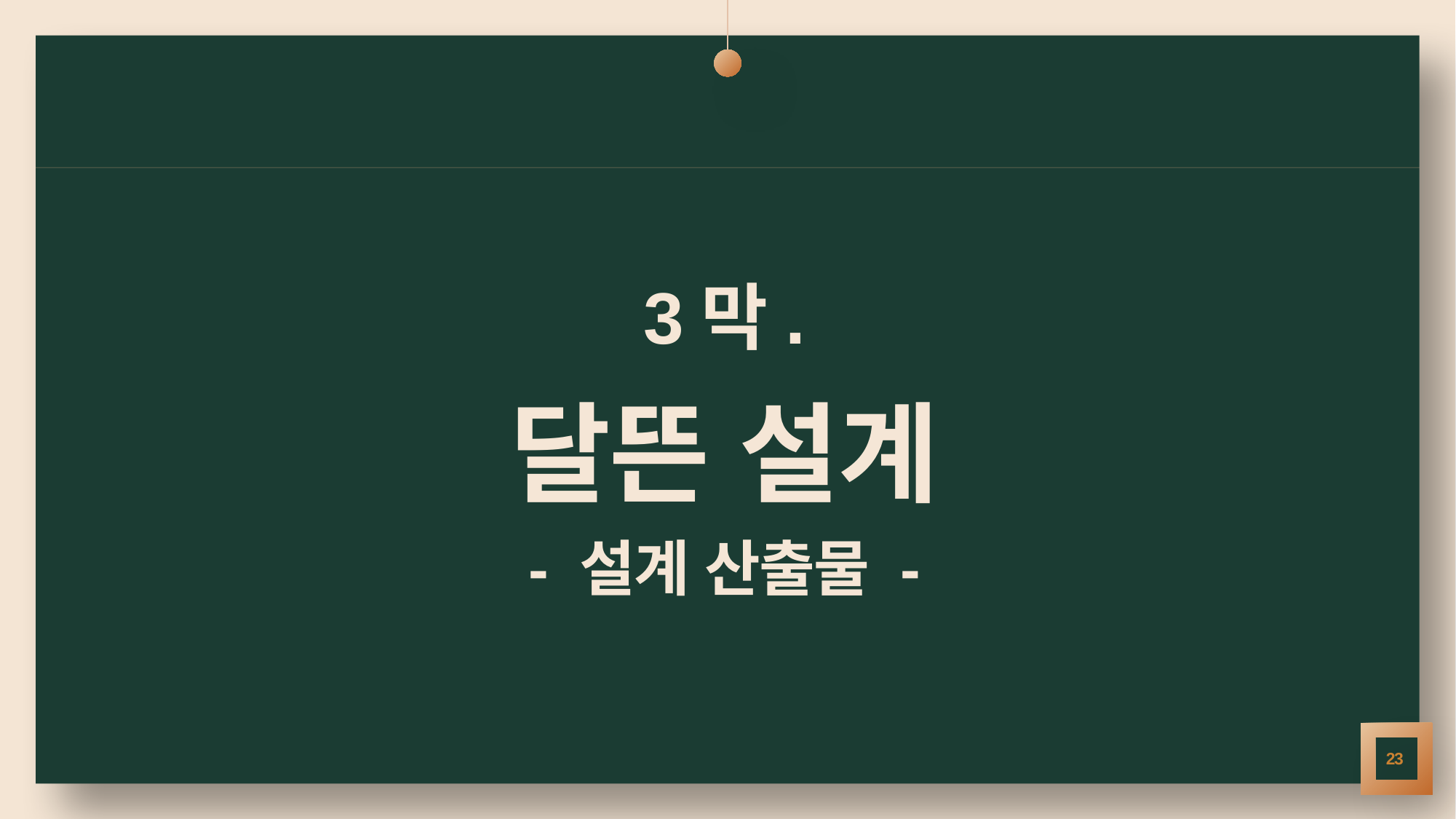

3막.
달뜬 설계
- 설계 산출물 -
23